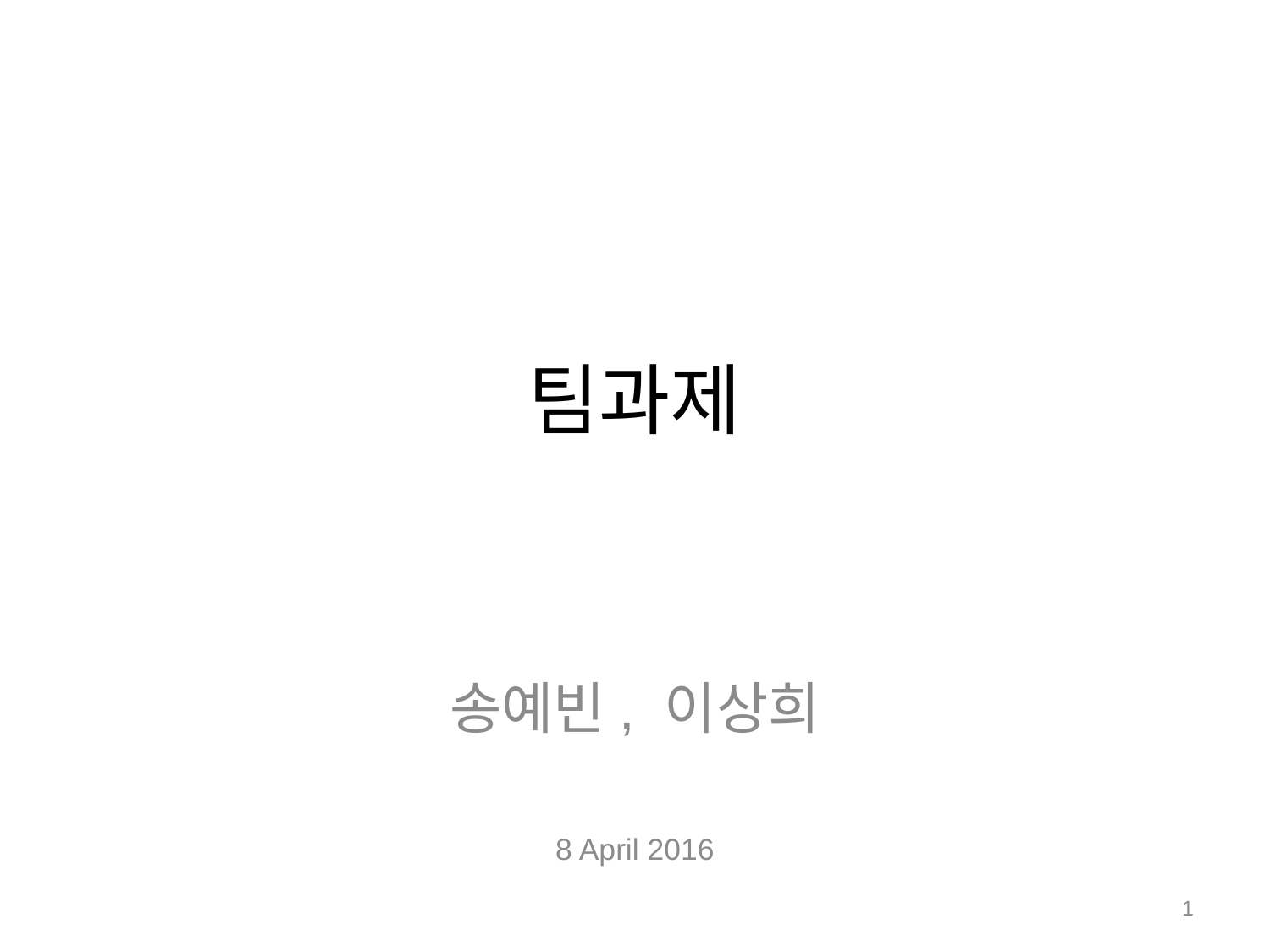

# 팀과제
송예빈, 이상희

8 April 2016
1